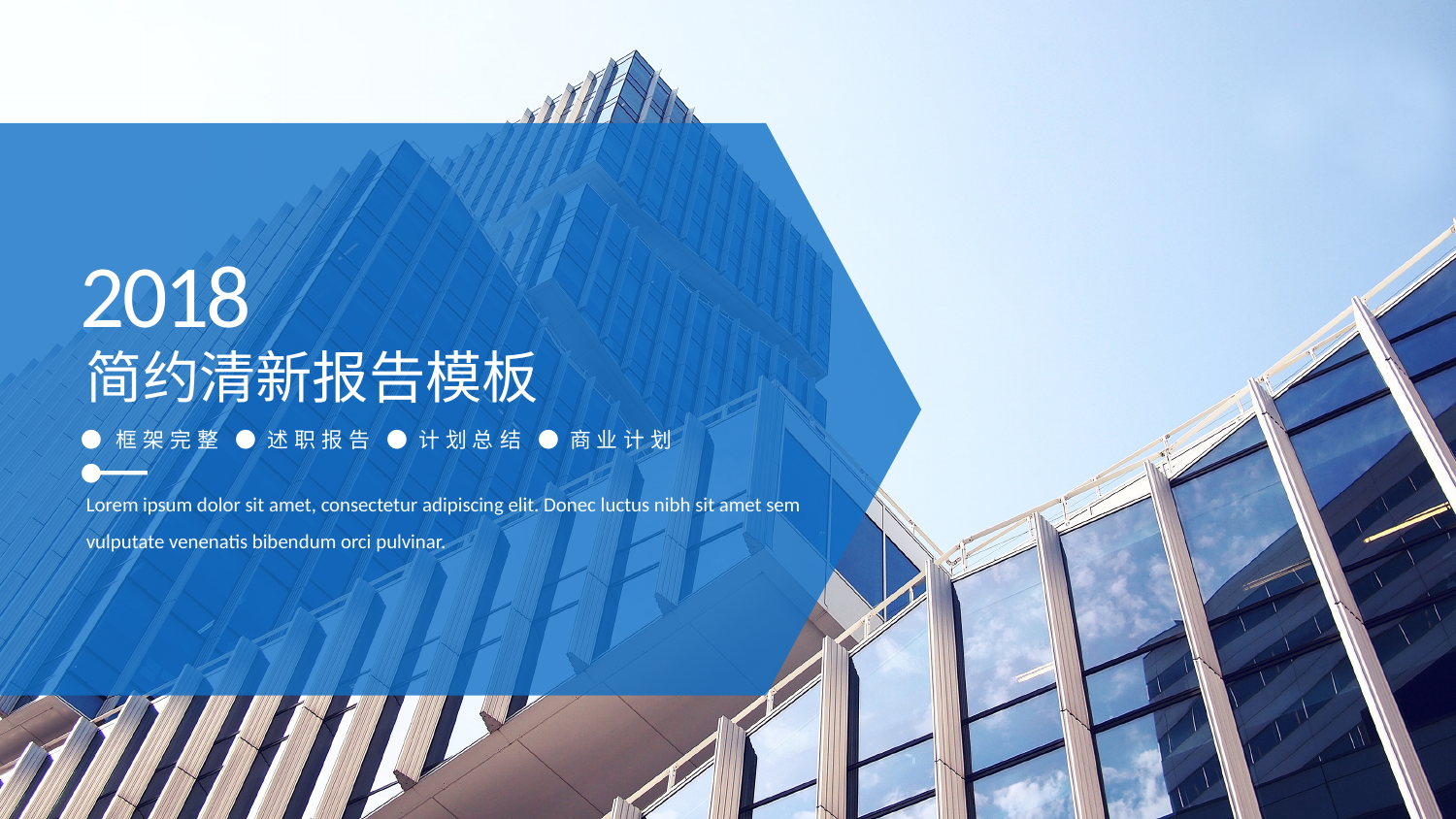

2018
简约清新报告模板
●  框架完整 ● 述职报告 ● 计划总结 ● 商业计划 ●
Lorem ipsum dolor sit amet, consectetur adipiscing elit. Donec luctus nibh sit amet sem vulputate venenatis bibendum orci pulvinar.